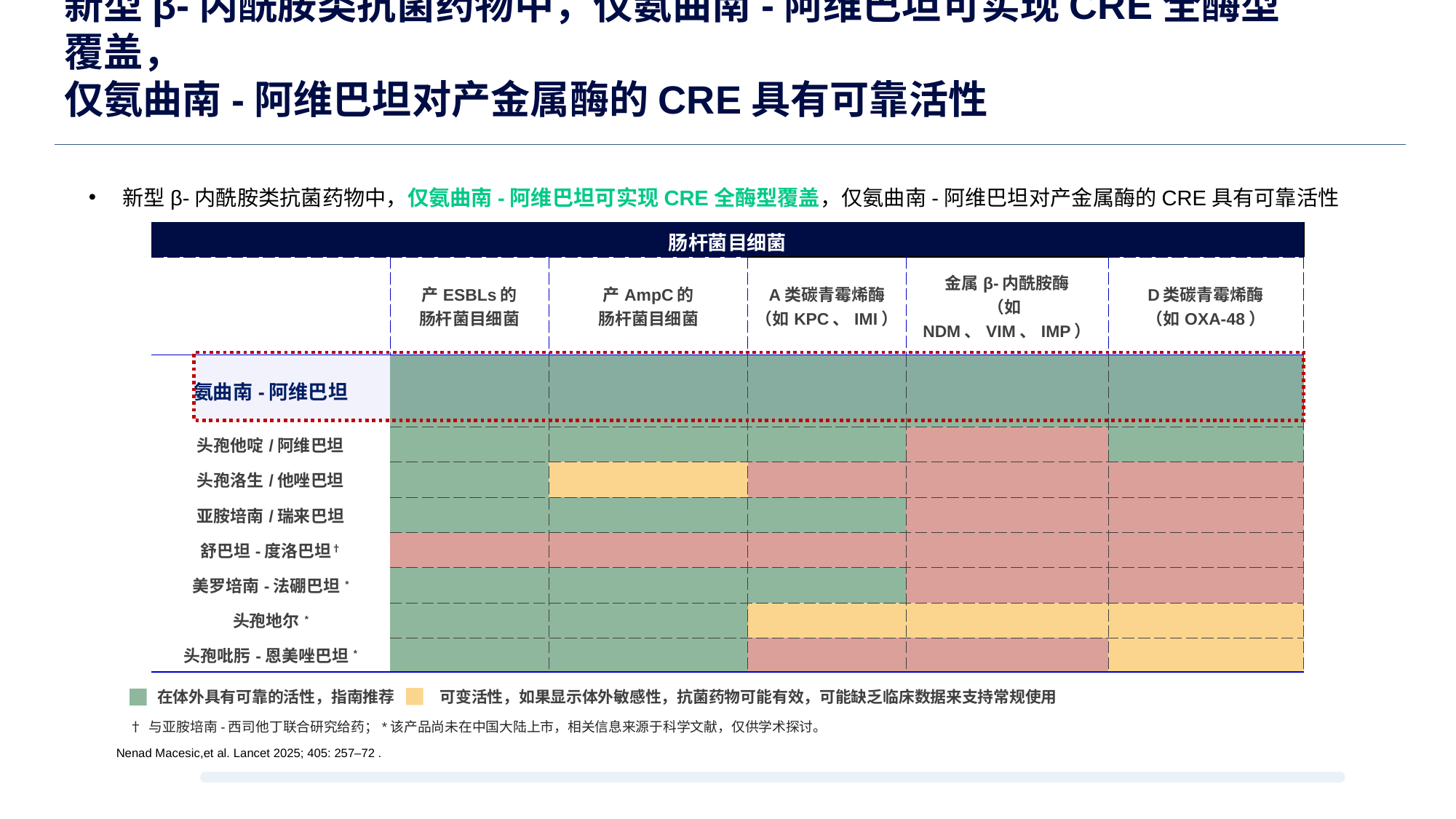

# 新型β-内酰胺类抗菌药物中，仅氨曲南-阿维巴坦可实现CRE全酶型覆盖， 仅氨曲南-阿维巴坦对产金属酶的CRE具有可靠活性
新型β-内酰胺类抗菌药物中，仅氨曲南-阿维巴坦可实现CRE全酶型覆盖，仅氨曲南-阿维巴坦对产金属酶的CRE具有可靠活性
| 肠杆菌目细菌 |  |  |  |  |  |
| --- | --- | --- | --- | --- | --- |
|  | 产ESBLs的 肠杆菌目细菌 | 产AmpC的 肠杆菌目细菌 | A类碳青霉烯酶 （如KPC、IMI） | 金属β-内酰胺酶 （如NDM、VIM、IMP） | D类碳青霉烯酶 （如OXA-48） |
| 氨曲南-阿维巴坦 |  |  |  |  |  |
| 头孢他啶/阿维巴坦 |  |  |  |  |  |
| 头孢洛生/他唑巴坦 |  |  |  |  |  |
| 亚胺培南/瑞来巴坦 |  |  |  |  |  |
| 舒巴坦-度洛巴坦† |  |  |  |  |  |
| 美罗培南-法硼巴坦\* |  |  |  |  |  |
| 头孢地尔\* |  |  |  |  |  |
| 头孢吡肟-恩美唑巴坦\* |  |  |  |  |  |

在体外具有可靠的活性，指南推荐

可变活性，如果显示体外敏感性，抗菌药物可能有效，可能缺乏临床数据来支持常规使用

† 与亚胺培南-西司他丁联合研究给药；*该产品尚未在中国⼤陆上市，相关信息来源于科学⽂献，仅供学术探讨。
Nenad Macesic,et al. Lancet 2025; 405: 257–72 .